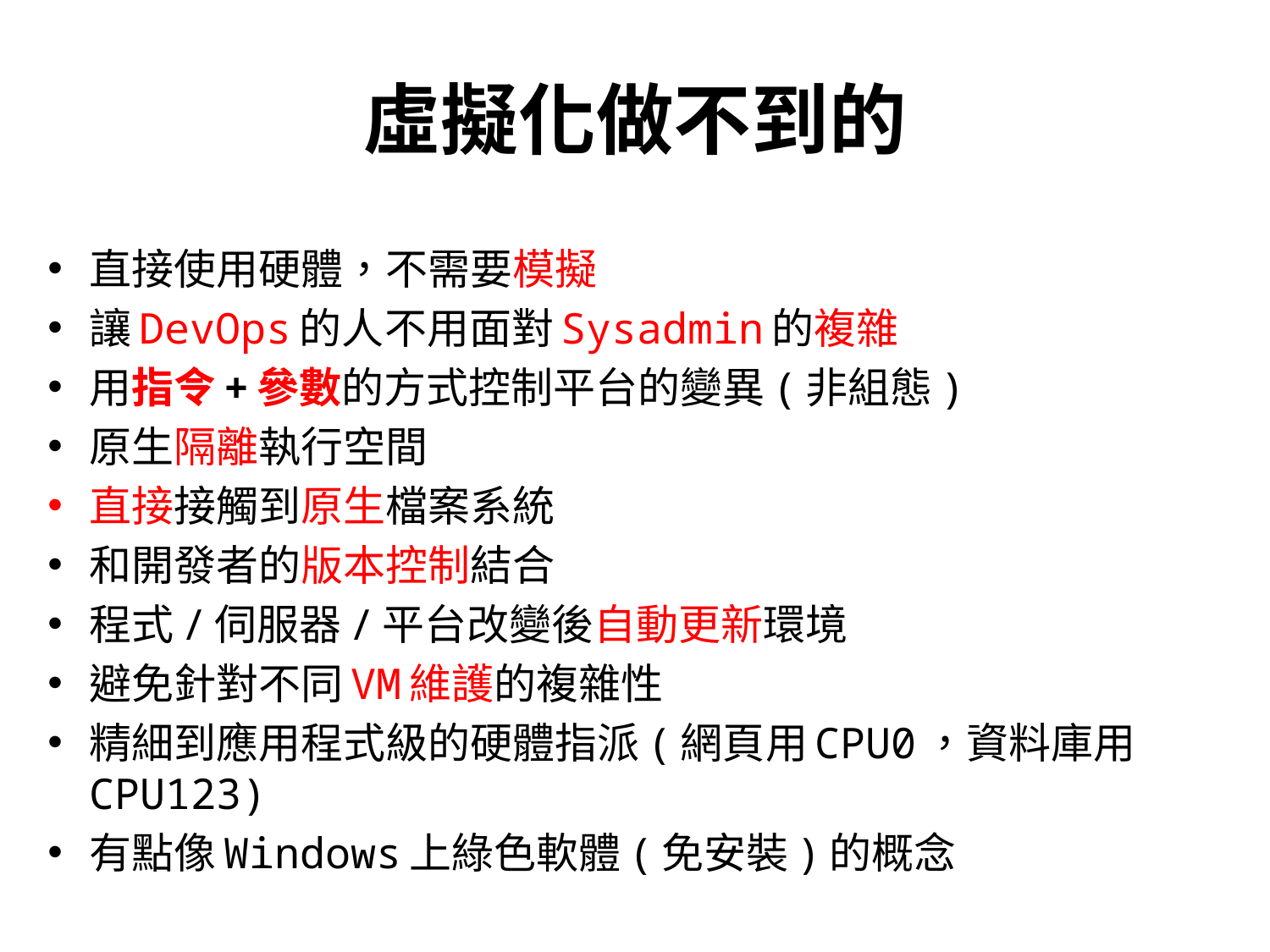

# 虛擬化做不到的
直接使用硬體，不需要模擬
讓DevOps的人不用面對Sysadmin的複雜
用指令+參數的方式控制平台的變異(非組態)
原生隔離執行空間
直接接觸到原生檔案系統
和開發者的版本控制結合
程式/伺服器/平台改變後自動更新環境
避免針對不同VM維護的複雜性
精細到應用程式級的硬體指派(網頁用CPU0，資料庫用CPU123)
有點像Windows上綠色軟體(免安裝)的概念